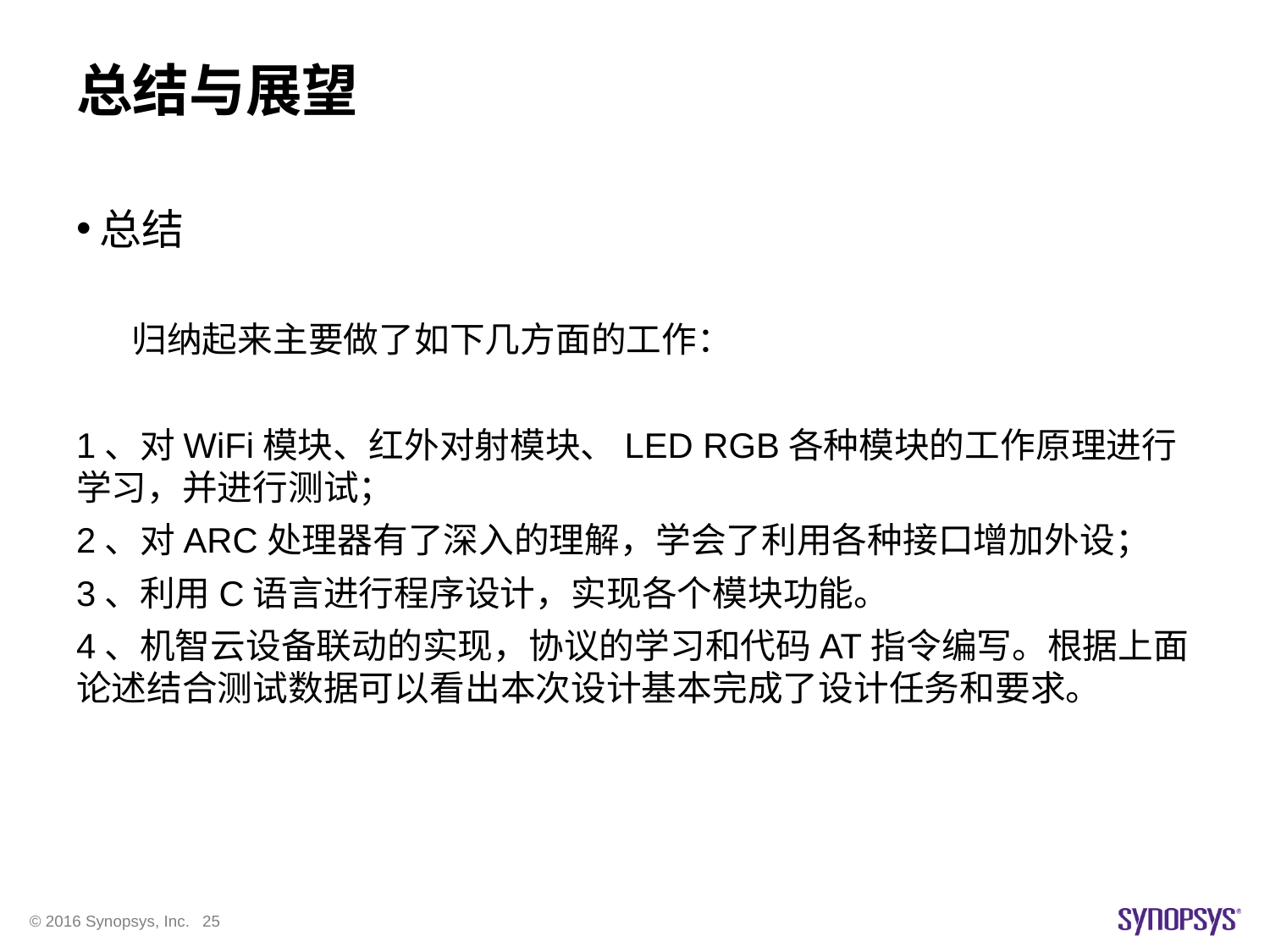

# 总结与展望
总结

      归纳起来主要做了如下几方面的工作：

1、对WiFi模块、红外对射模块、LED RGB各种模块的工作原理进行学习，并进行测试；
2、对ARC处理器有了深入的理解，学会了利用各种接口增加外设；
3、利用C语言进行程序设计，实现各个模块功能。
4、机智云设备联动的实现，协议的学习和代码AT指令编写。根据上面论述结合测试数据可以看出本次设计基本完成了设计任务和要求。